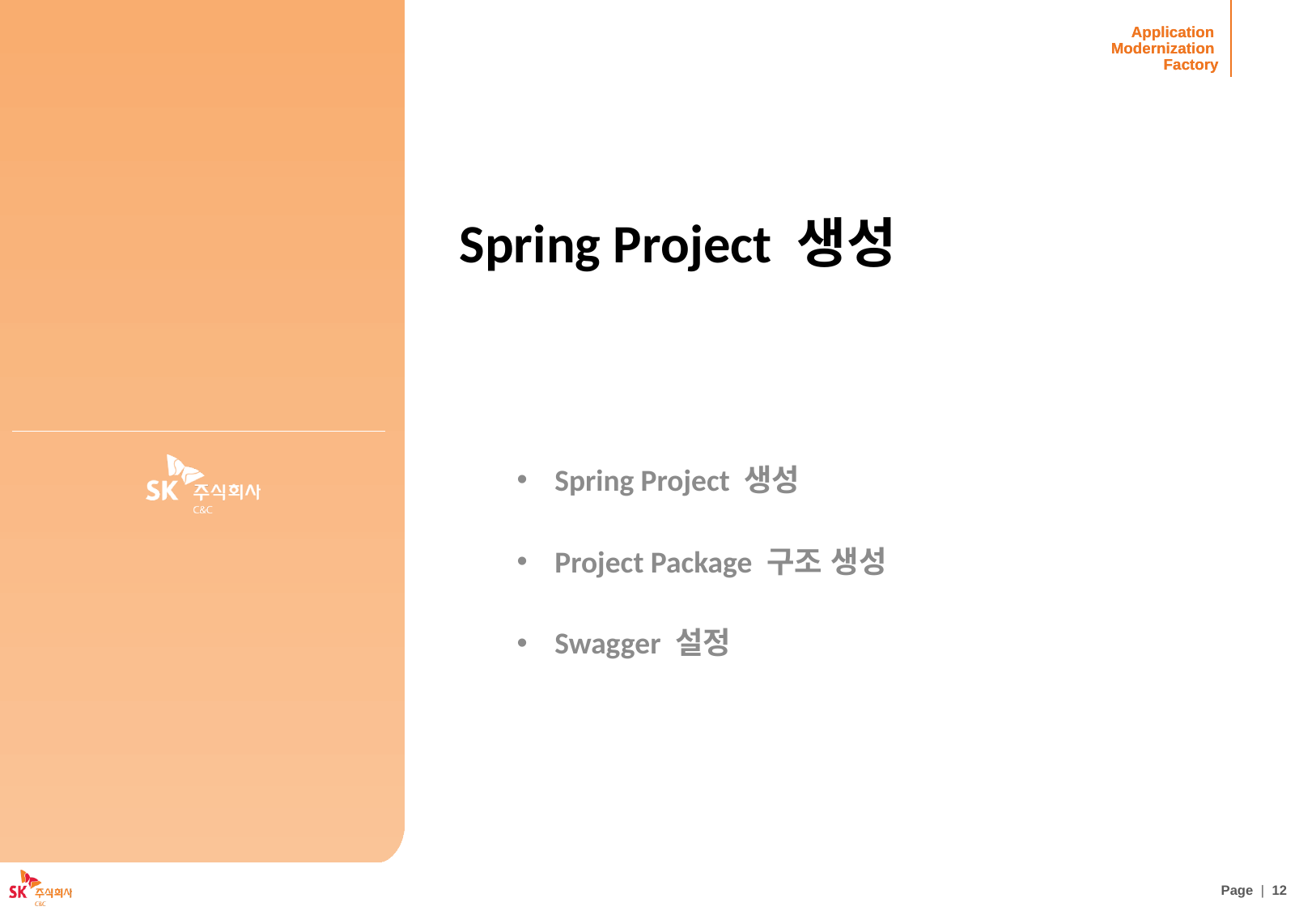

Application
Modernization
Factory
# Spring Project 생성
Spring Project 생성
Project Package 구조 생성
Swagger 설정